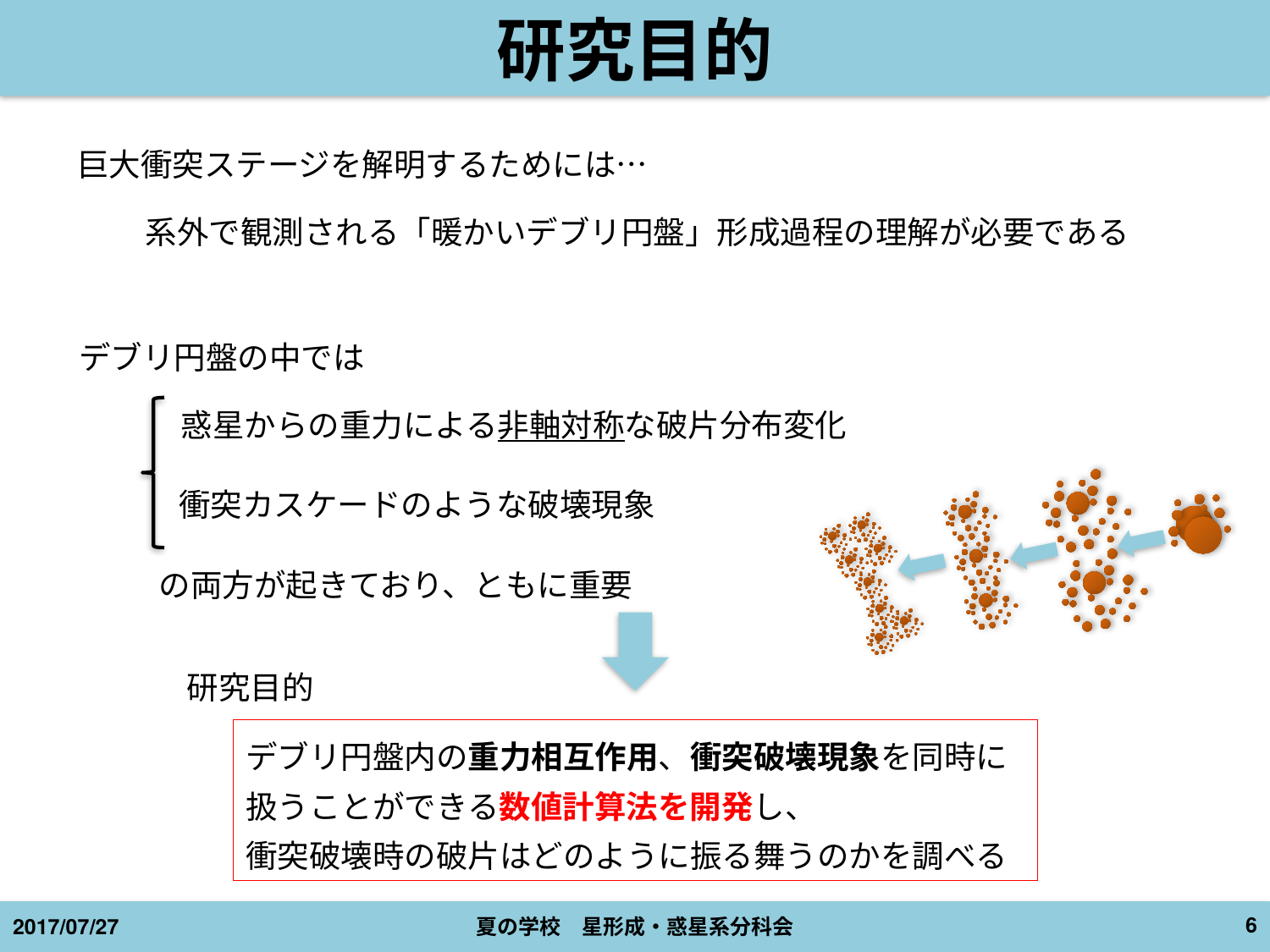

# 研究目的
巨大衝突ステージを解明するためには…
系外で観測される「暖かいデブリ円盤」形成過程の理解が必要である
デブリ円盤の中では

惑星からの重力による非軸対称な破片分布変化

衝突カスケードのような破壊現象

の両方が起きており、ともに重要

研究目的
デブリ円盤内の重力相互作用、衝突破壊現象を同時に扱うことができる数値計算法を開発し、
衝突破壊時の破片はどのように振る舞うのかを調べる
2017/07/27
夏の学校　星形成・惑星系分科会
6